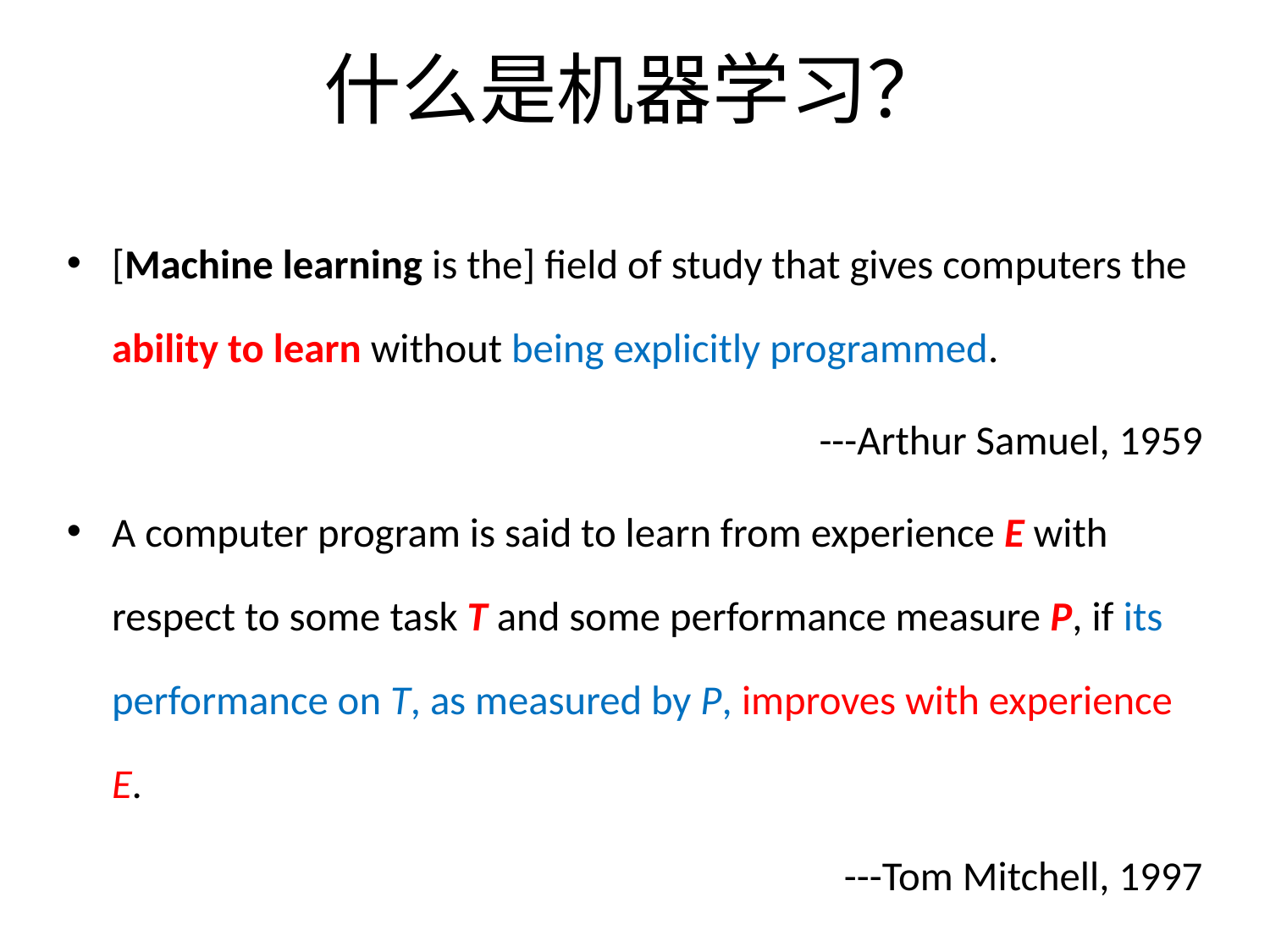

# 什么是机器学习？
[Machine learning is the] field of study that gives computers the ability to learn without being explicitly programmed.
                                              ---Arthur Samuel, 1959
A computer program is said to learn from experience E with respect to some task T and some performance measure P, if its performance on T, as measured by P, improves with experience E.
                                              ---Tom Mitchell, 1997